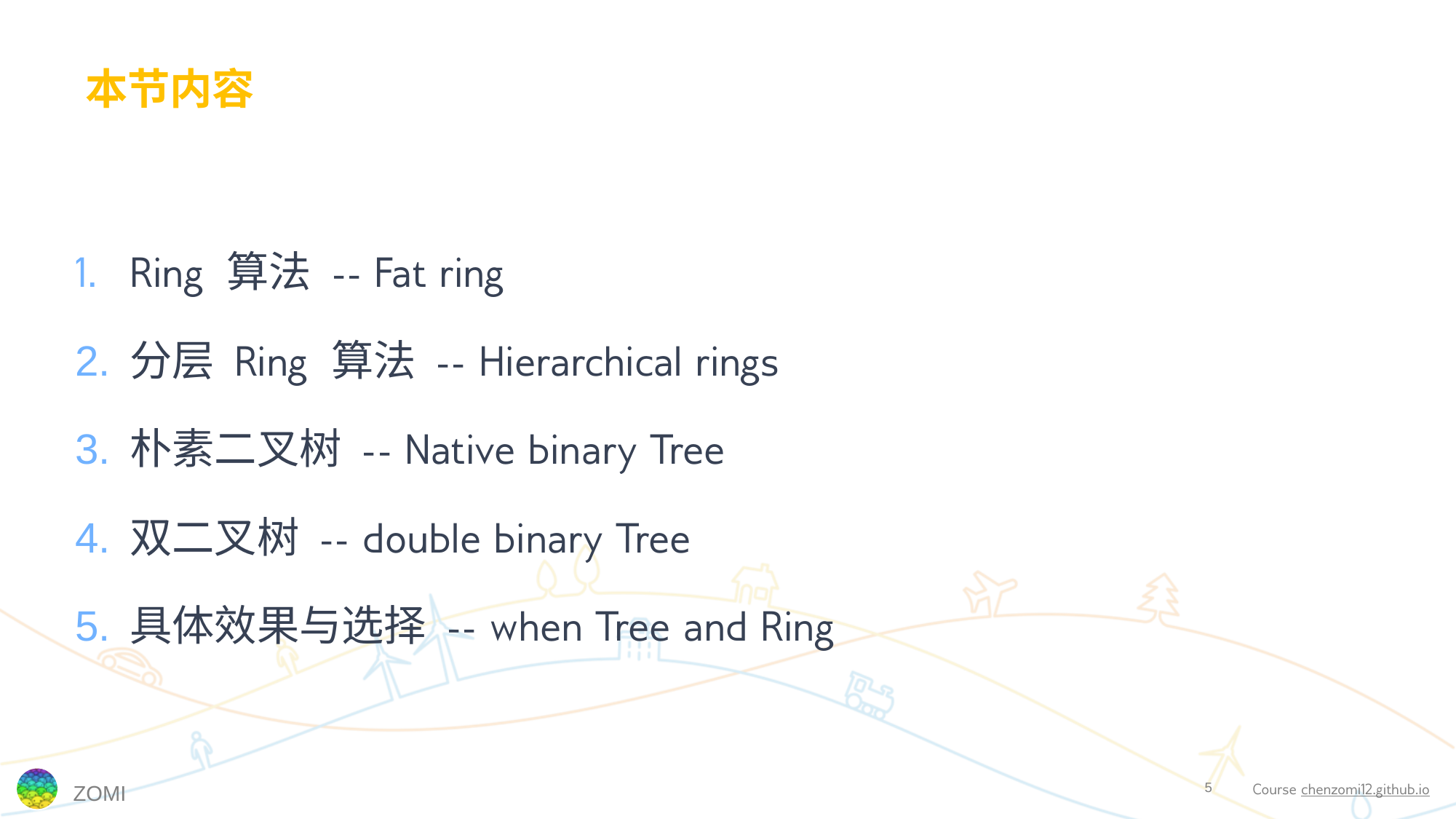

# 本节内容
Ring 算法 -- Fat ring
分层 Ring 算法 -- Hierarchical rings
朴素二叉树 -- Native binary Tree
双二叉树 -- double binary Tree
具体效果与选择 -- when Tree and Ring